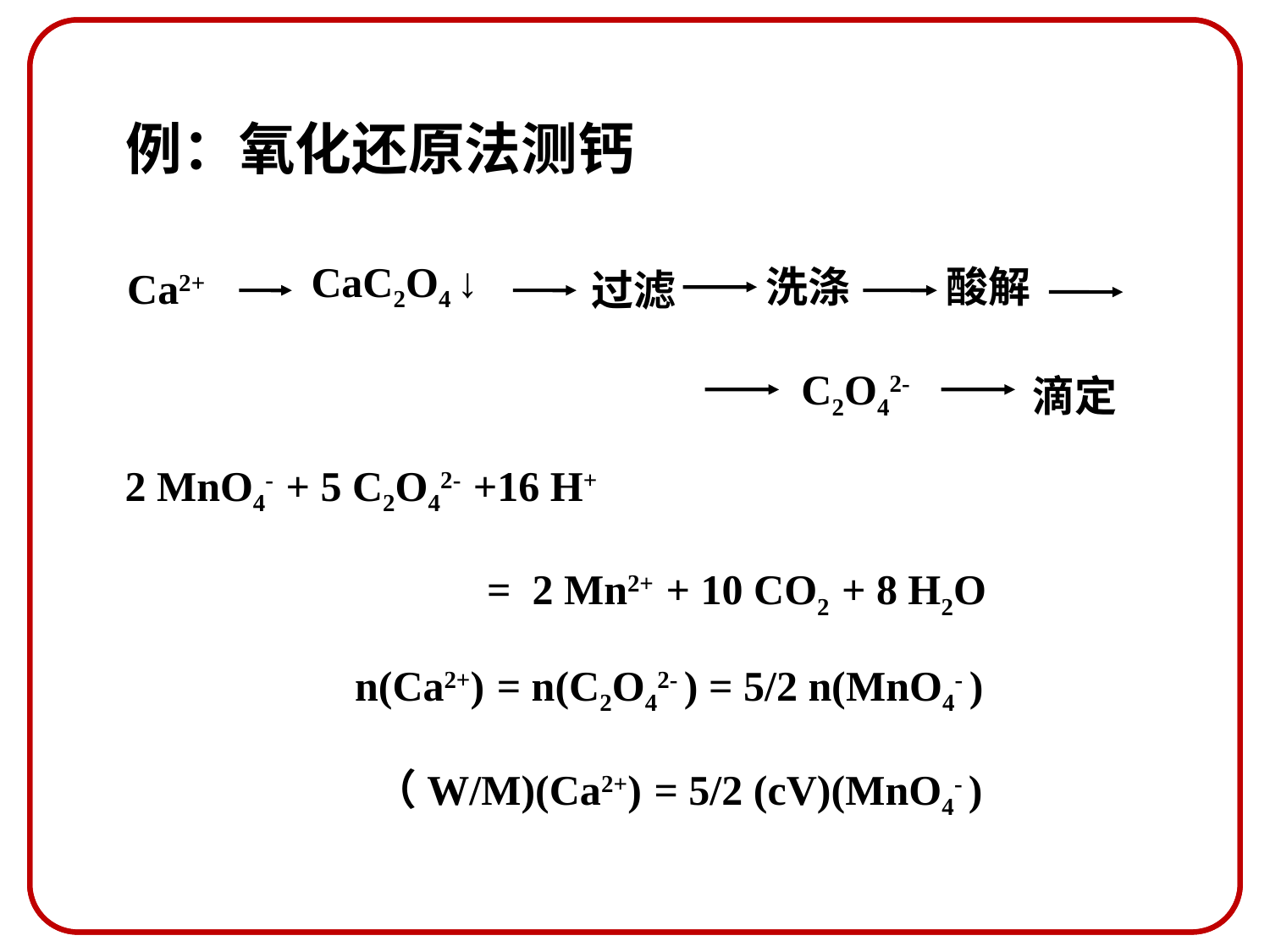

例：氧化还原法测钙
洗涤
酸解
Ca2+
CaC2O4 ↓
过滤

C2O42-
滴定

2 MnO4-  + 5 C2O42-  +16 H+
                                                           =  2 Mn2+  + 10 CO2  + 8 H2O
n(Ca2+)  = n(C2O42- ) = 5/2 n(MnO4- )
 （W/M)(Ca2+)  = 5/2 (cV)(MnO4- )